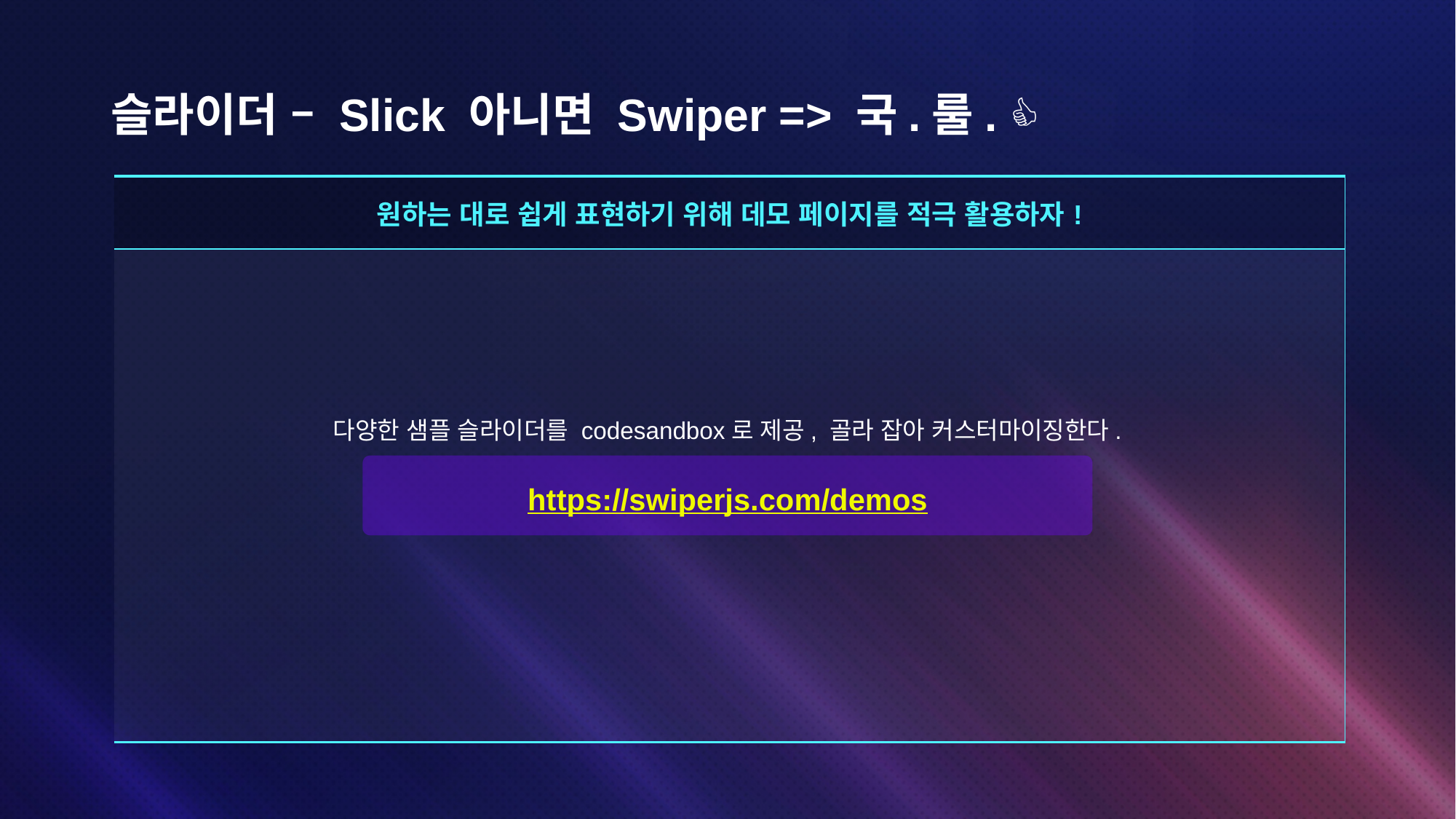

# 슬라이더 – Slick 아니면 Swiper => 국.룰. 👍
| 원하는 대로 쉽게 표현하기 위해 데모 페이지를 적극 활용하자! |
| --- |
|  |
다양한 샘플 슬라이더를 codesandbox로 제공, 골라 잡아 커스터마이징한다.
https://swiperjs.com/demos